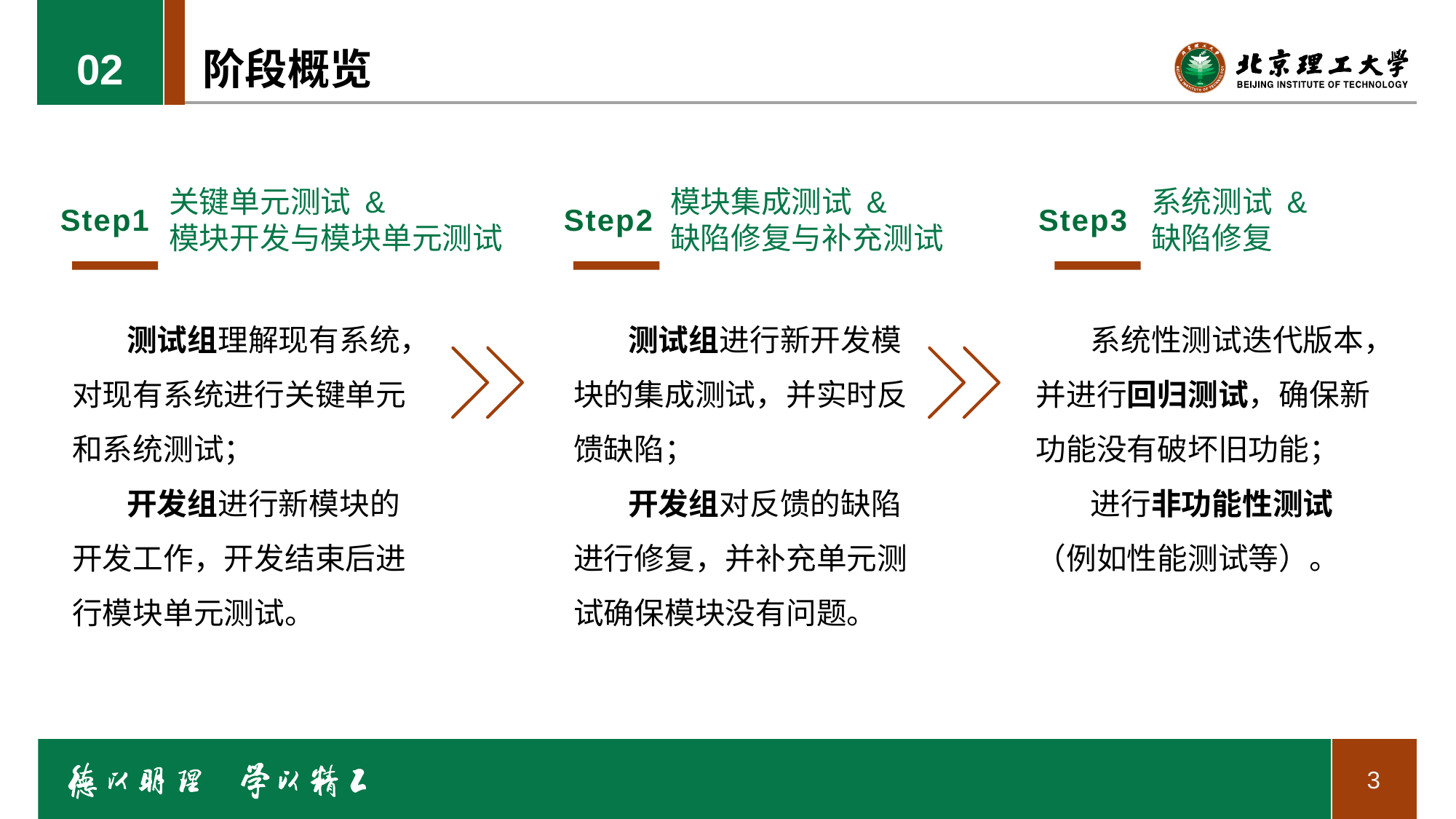

02
# 阶段概览
关键单元测试 &
模块开发与模块单元测试
模块集成测试 &
缺陷修复与补充测试
系统测试 &
缺陷修复
Step1

测试组理解现有系统，对现有系统进行关键单元和系统测试；
开发组进行新模块的开发工作，开发结束后进行模块单元测试。
Step2

测试组进行新开发模块的集成测试，并实时反馈缺陷；
开发组对反馈的缺陷进行修复，并补充单元测试确保模块没有问题。
Step3

系统性测试迭代版本，并进行回归测试，确保新功能没有破坏旧功能；
进行非功能性测试（例如性能测试等）。